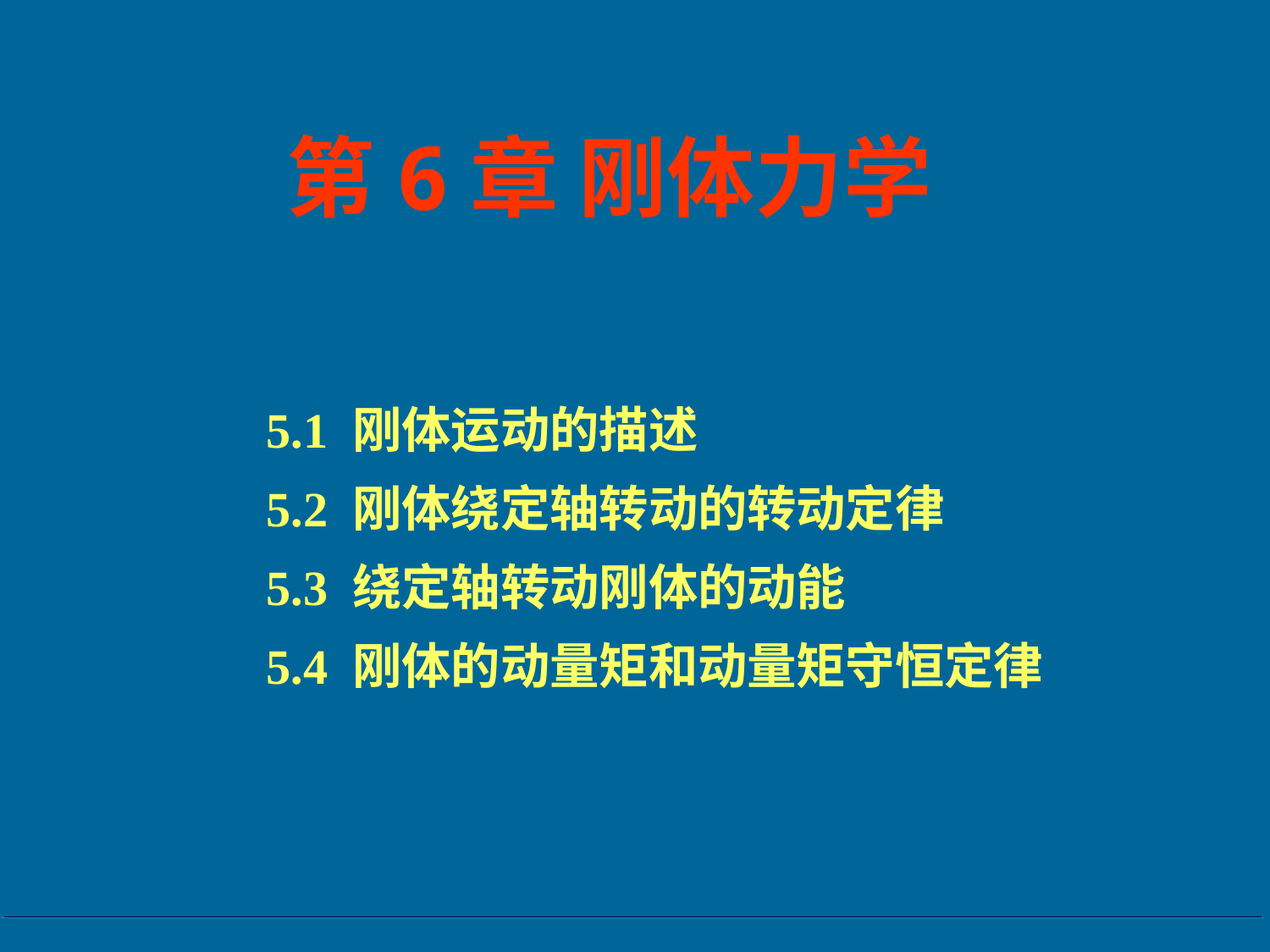

第6章 刚体力学
5.1 刚体运动的描述
5.2 刚体绕定轴转动的转动定律
5.3 绕定轴转动刚体的动能
5.4 刚体的动量矩和动量矩守恒定律